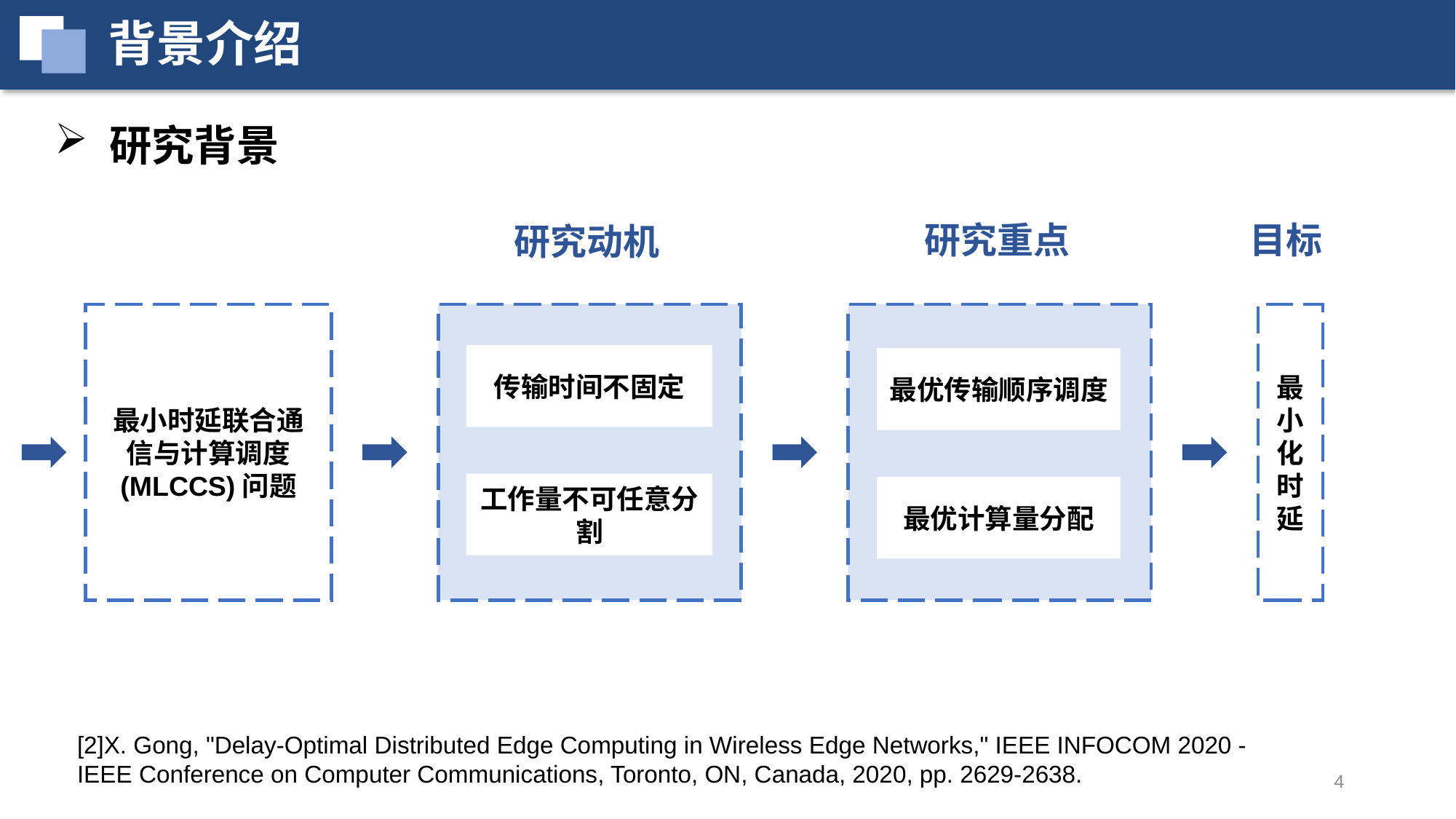

背景介绍

研究背景

研究重点
目标
研究动机
最小时延联合通 信与计算调度 (MLCCS)问题

传输时间不固定
工作量不可任意分割

最优传输顺序调度
最小化时延

最优计算量分配
[2]X. Gong, "Delay-Optimal Distributed Edge Computing in Wireless Edge Networks," IEEE INFOCOM 2020 - IEEE Conference on Computer Communications, Toronto, ON, Canada, 2020, pp. 2629-2638.
4